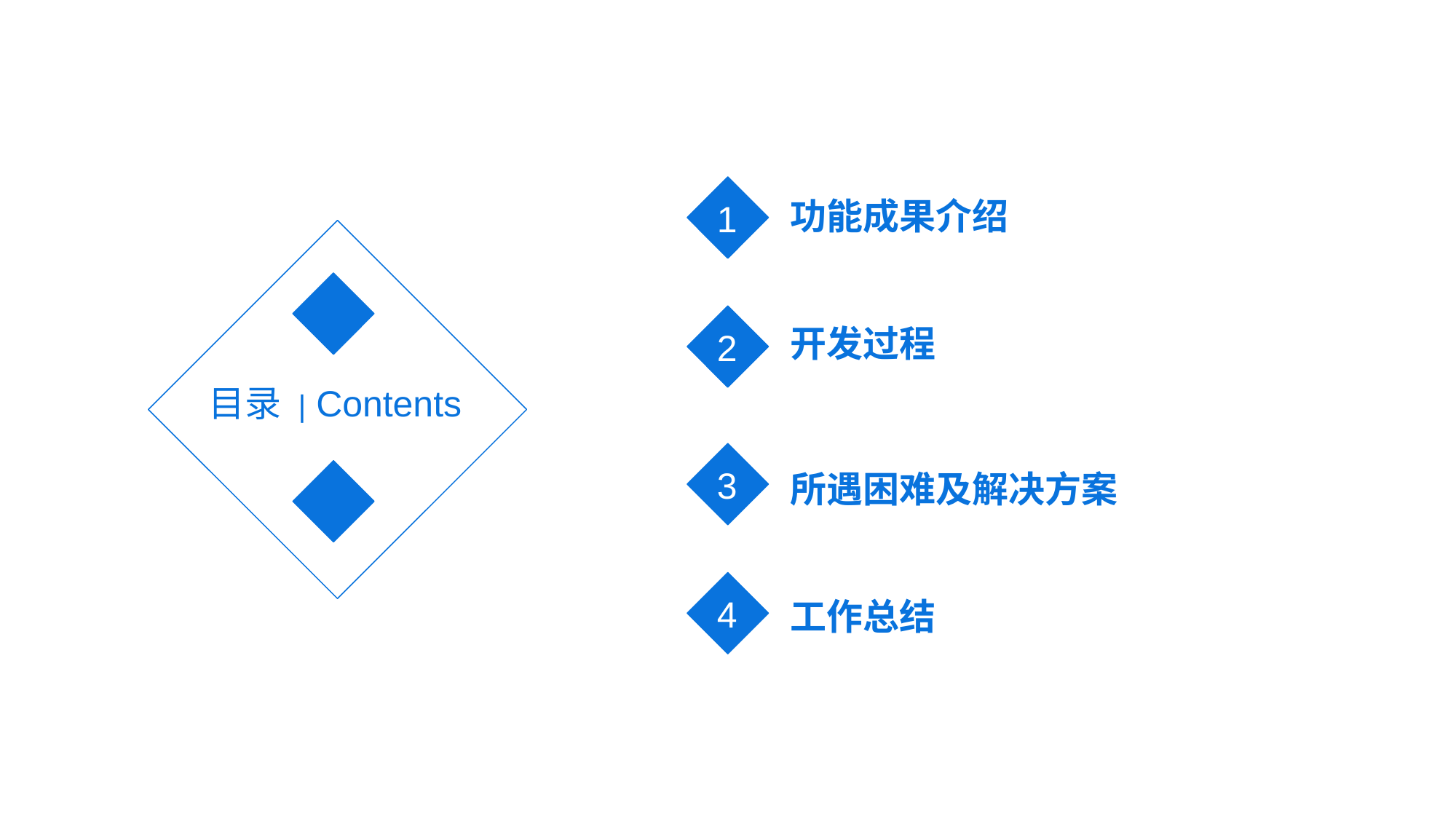

功能成果介绍

1

开发过程

2
目录 | Contents

3
所遇困难及解决方案

4
工作总结